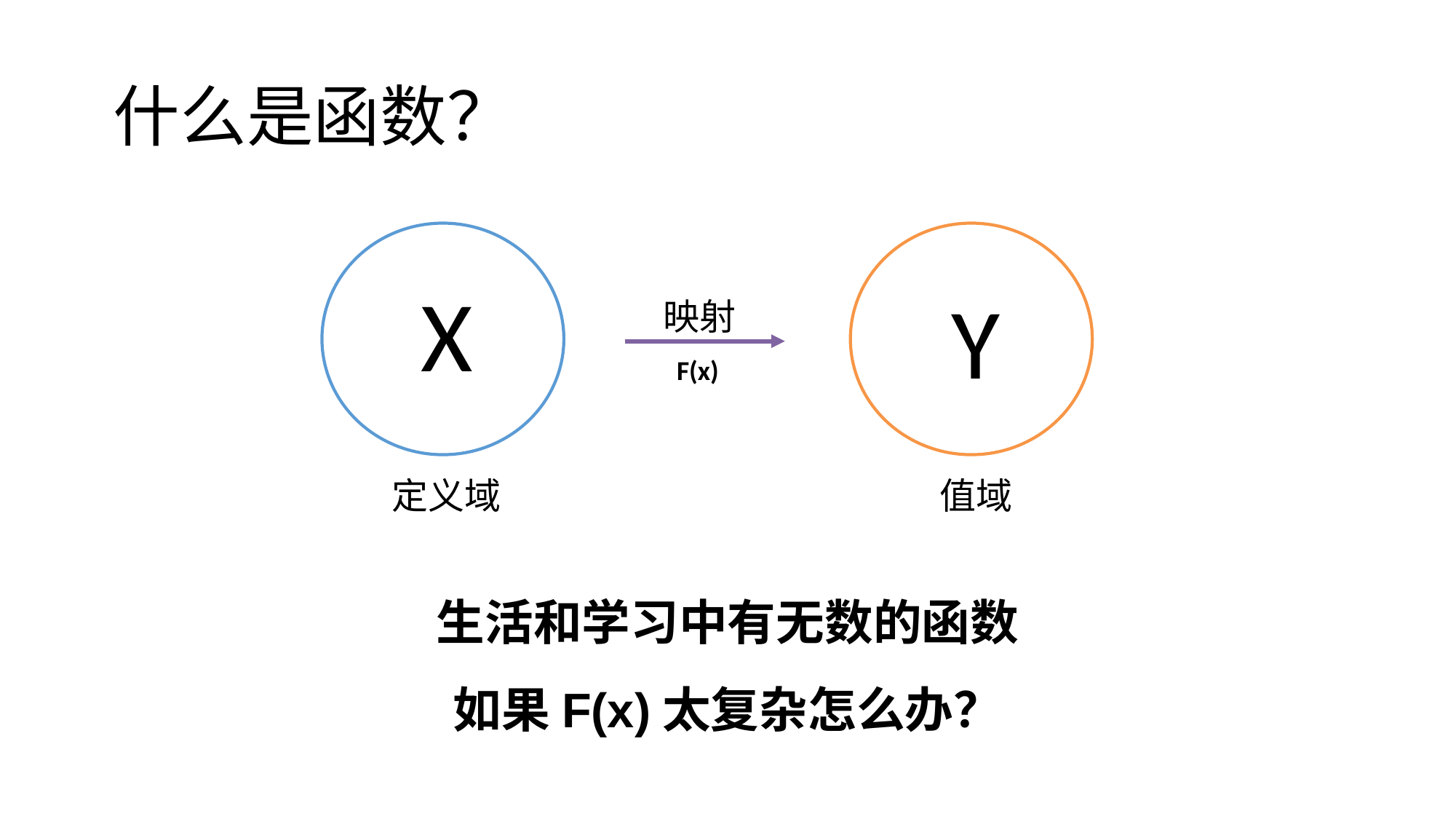

# 什么是函数？

映射
Y
X
F(x)
定义域
值域
生活和学习中有无数的函数
如果F(x)太复杂怎么办？